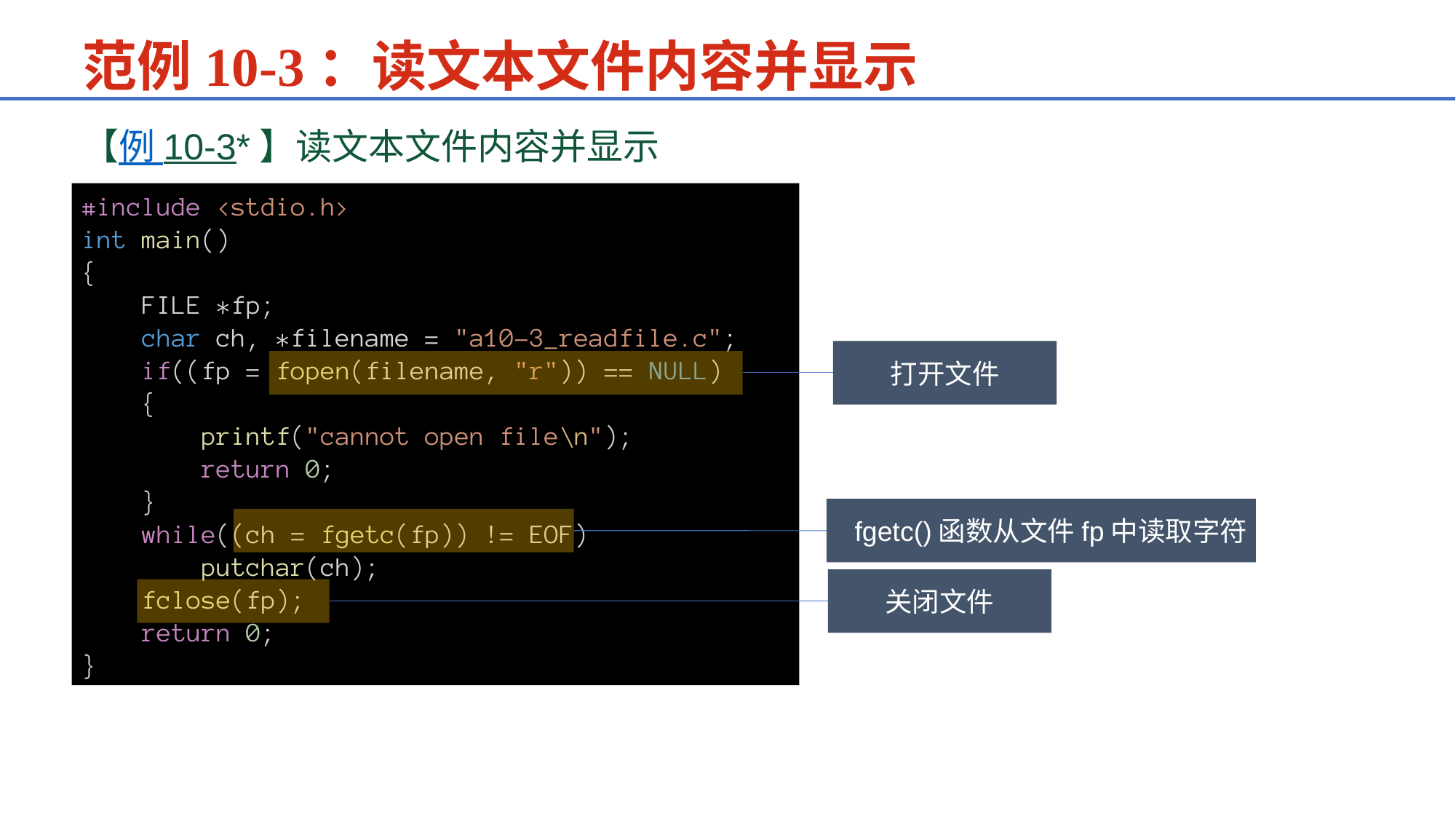

范例10-3：读文本文件内容并显示
【例 10-3*】读文本文件内容并显示
#include <stdio.h>
int main()
{
    FILE *fp;
    char ch, *filename = "a10-3_readfile.c";
    if((fp = fopen(filename, "r")) == NULL)
    {
        printf("cannot open file\n");
        return 0;
    }
    while((ch = fgetc(fp)) != EOF)
        putchar(ch);
    fclose(fp);
    return 0;
}
打开文件

fgetc()函数从文件fp中读取字符

关闭文件